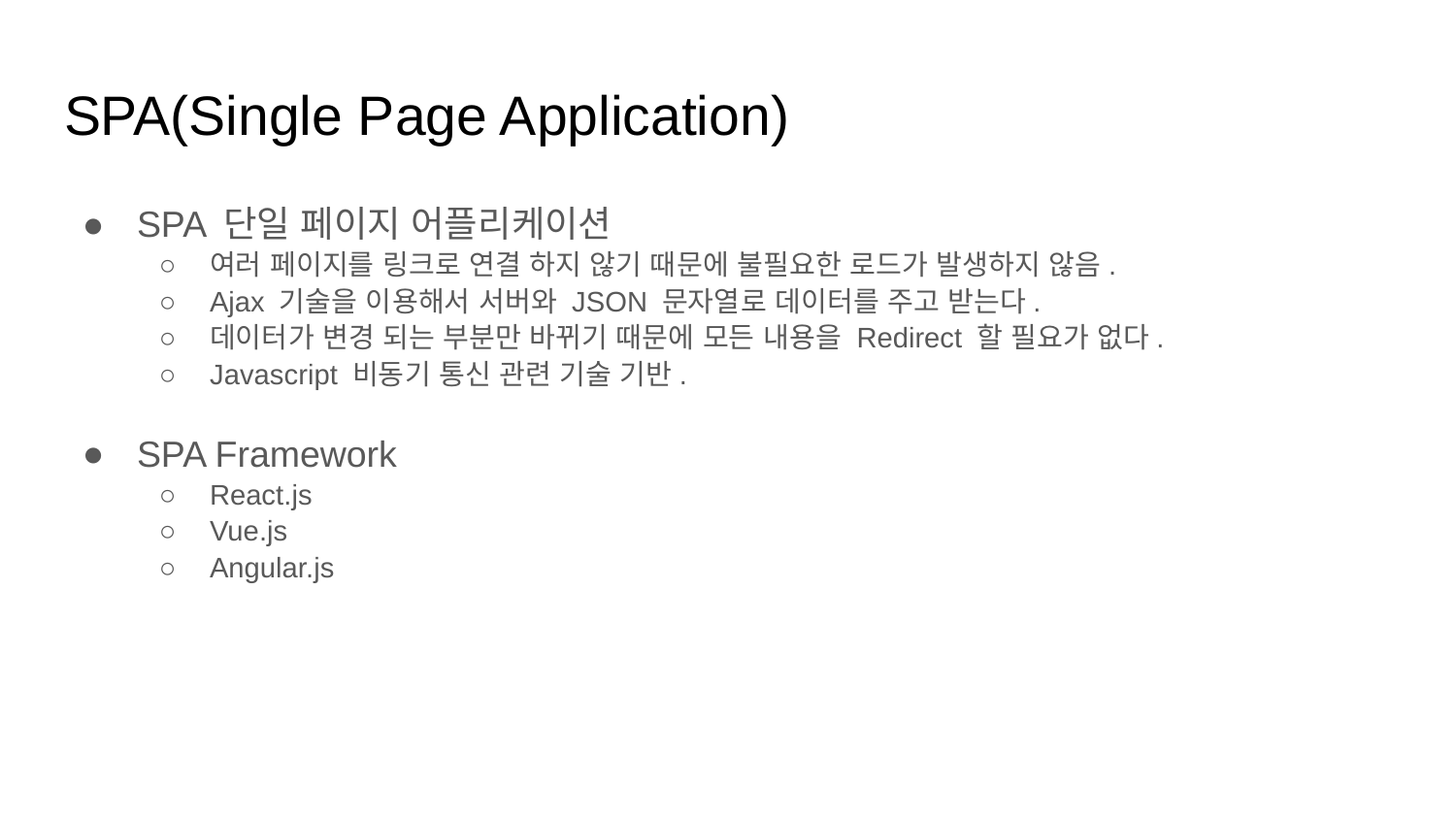

# SPA(Single Page Application)
SPA 단일 페이지 어플리케이션
여러 페이지를 링크로 연결 하지 않기 때문에 불필요한 로드가 발생하지 않음.
Ajax 기술을 이용해서 서버와 JSON 문자열로 데이터를 주고 받는다.
데이터가 변경 되는 부분만 바뀌기 때문에 모든 내용을 Redirect 할 필요가 없다.
Javascript 비동기 통신 관련 기술 기반.

SPA Framework
React.js
Vue.js
Angular.js